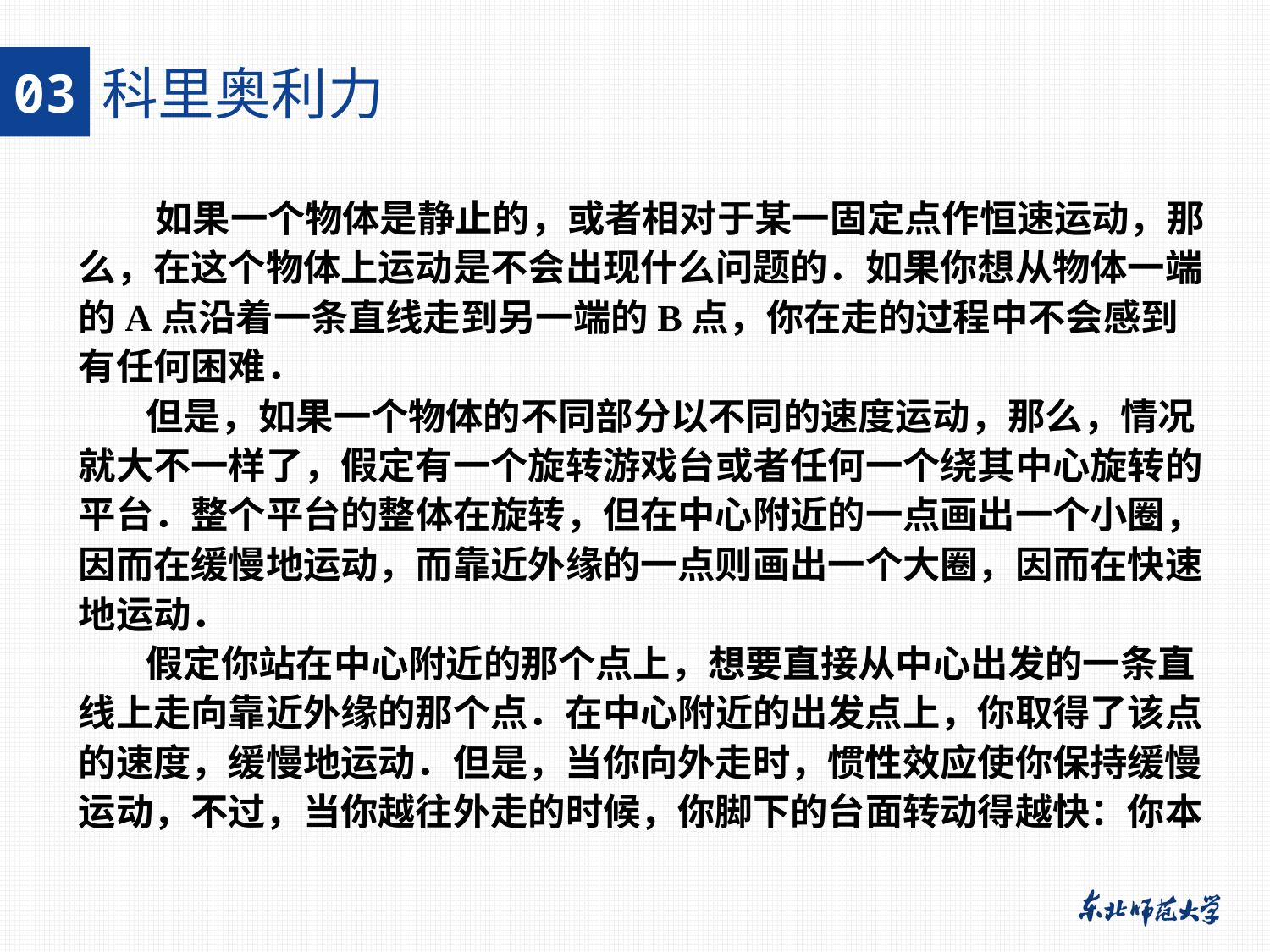

03
科里奥利力
        如果一个物体是静止的，或者相对于某一固定点作恒速运动，那么，在这个物体上运动是不会出现什么问题的．如果你想从物体一端的A点沿着一条直线走到另一端的B点，你在走的过程中不会感到有任何困难．
        但是，如果一个物体的不同部分以不同的速度运动，那么，情况就大不一样了，假定有一个旋转游戏台或者任何一个绕其中心旋转的平台．整个平台的整体在旋转，但在中心附近的一点画出一个小圈，因而在缓慢地运动，而靠近外缘的一点则画出一个大圈，因而在快速地运动．
        假定你站在中心附近的那个点上，想要直接从中心出发的一条直线上走向靠近外缘的那个点．在中心附近的出发点上，你取得了该点的速度，缓慢地运动．但是，当你向外走时，惯性效应使你保持缓慢运动，不过，当你越往外走的时候，你脚下的台面转动得越快：你本